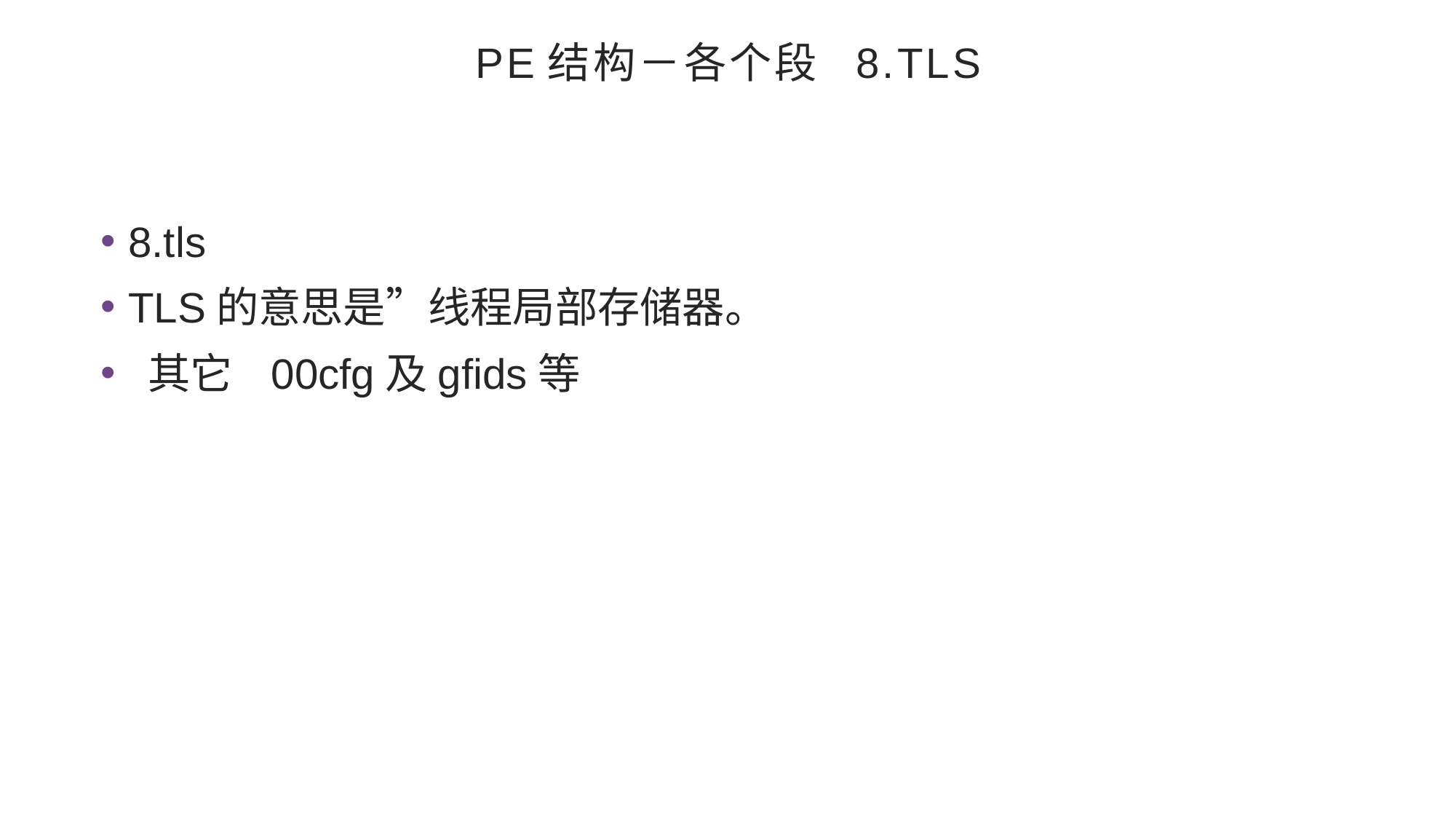

# PE结构－各个段  8.tls
8.tls
TLS的意思是”线程局部存储器。
 其它   00cfg及gfids等